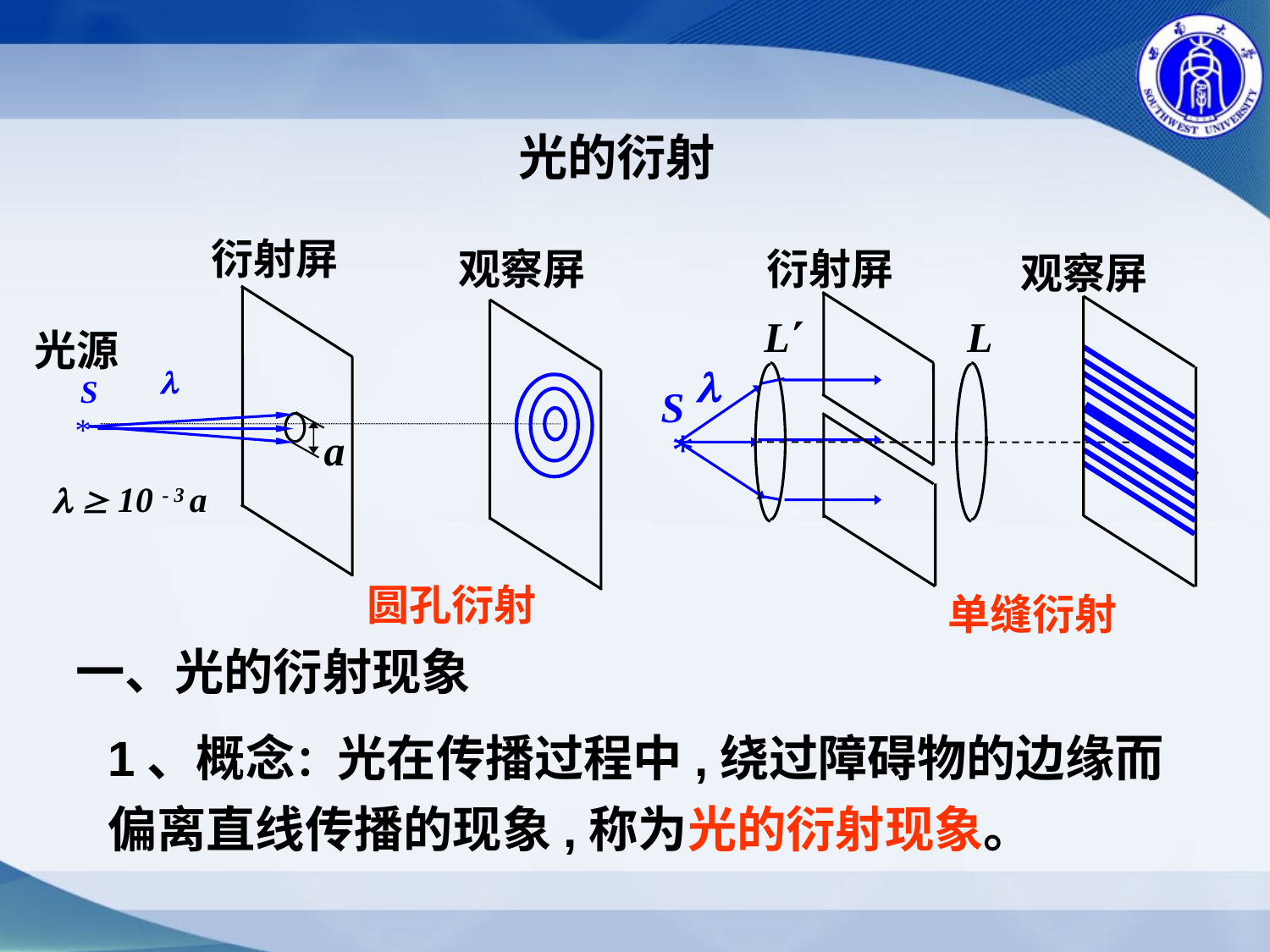

光的衍射
衍射屏
观察屏

a

衍射屏
观察屏

L′
L

光源

λ
λ
S
*

S
*

λ ≥ 10 - 3 a
圆孔衍射
单缝衍射
一、光的衍射现象
1、概念：光在传播过程中,绕过障碍物的边缘而偏离直线传播的现象,称为光的衍射现象。